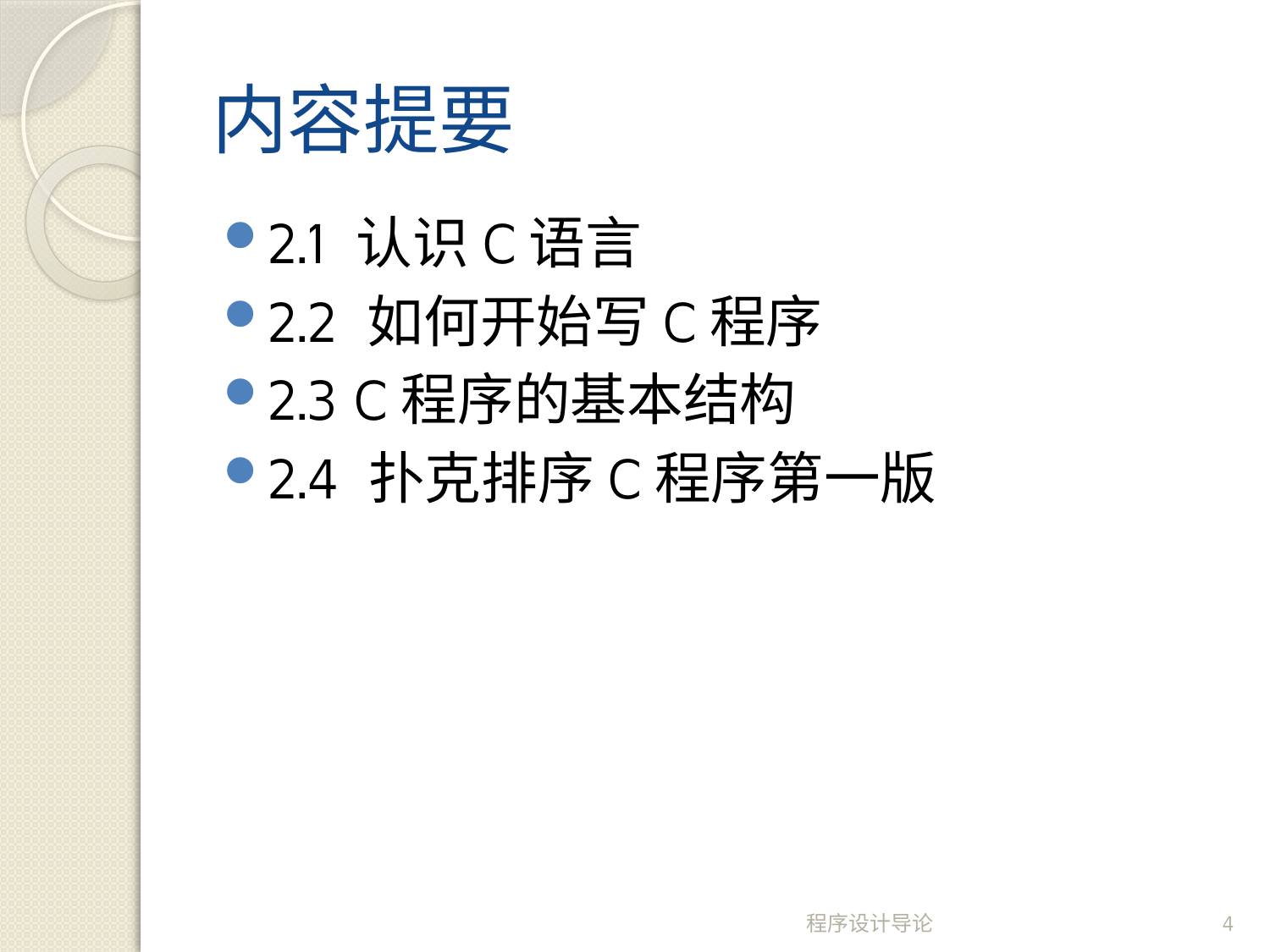

# 内容提要
2.1 认识C语言
2.2 如何开始写C程序
2.3 C程序的基本结构
2.4 扑克排序C程序第一版

程序设计导论
4